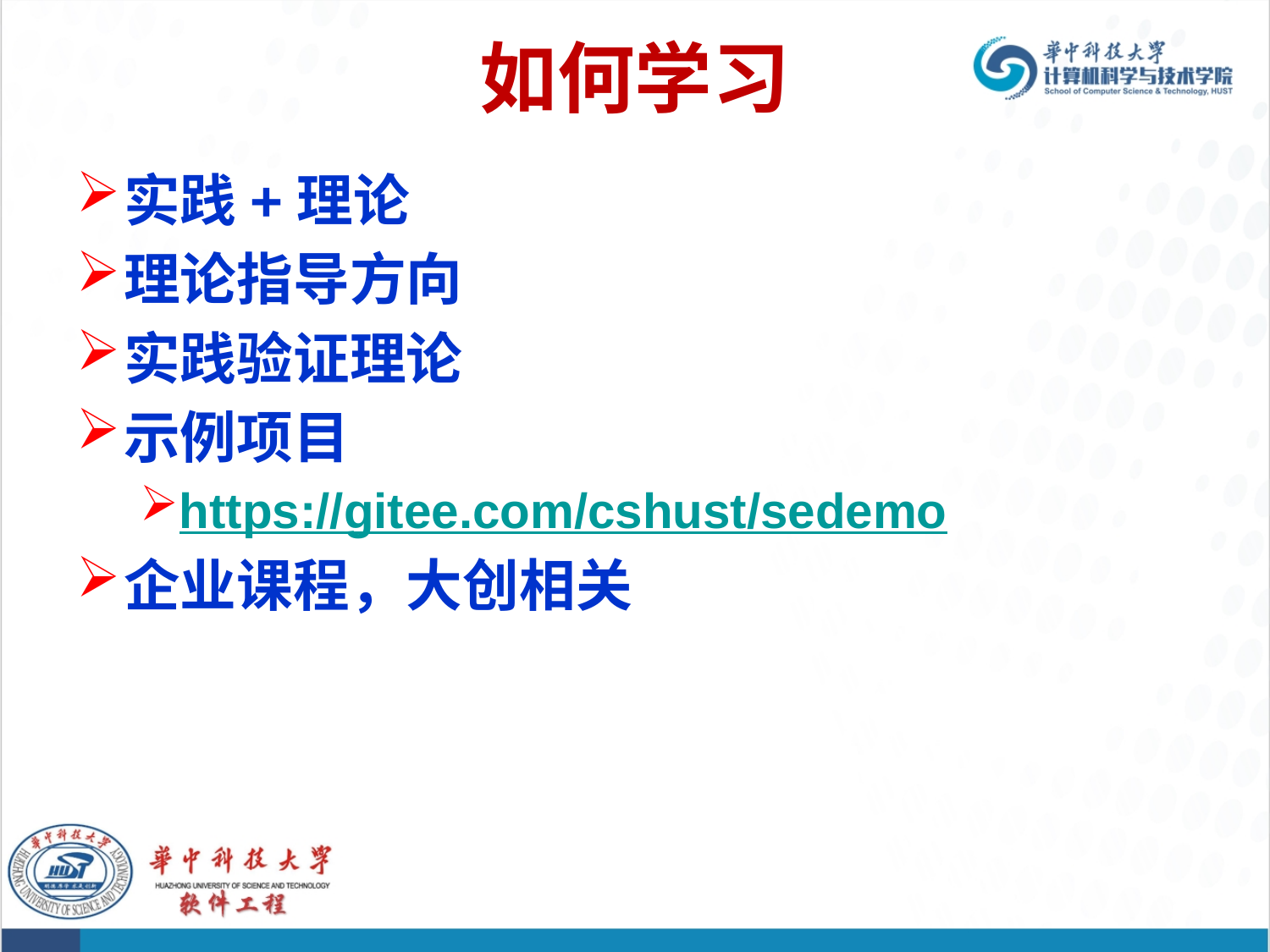

# 如何学习
实践+理论
理论指导方向
实践验证理论
示例项目
https://gitee.com/cshust/sedemo
企业课程，大创相关